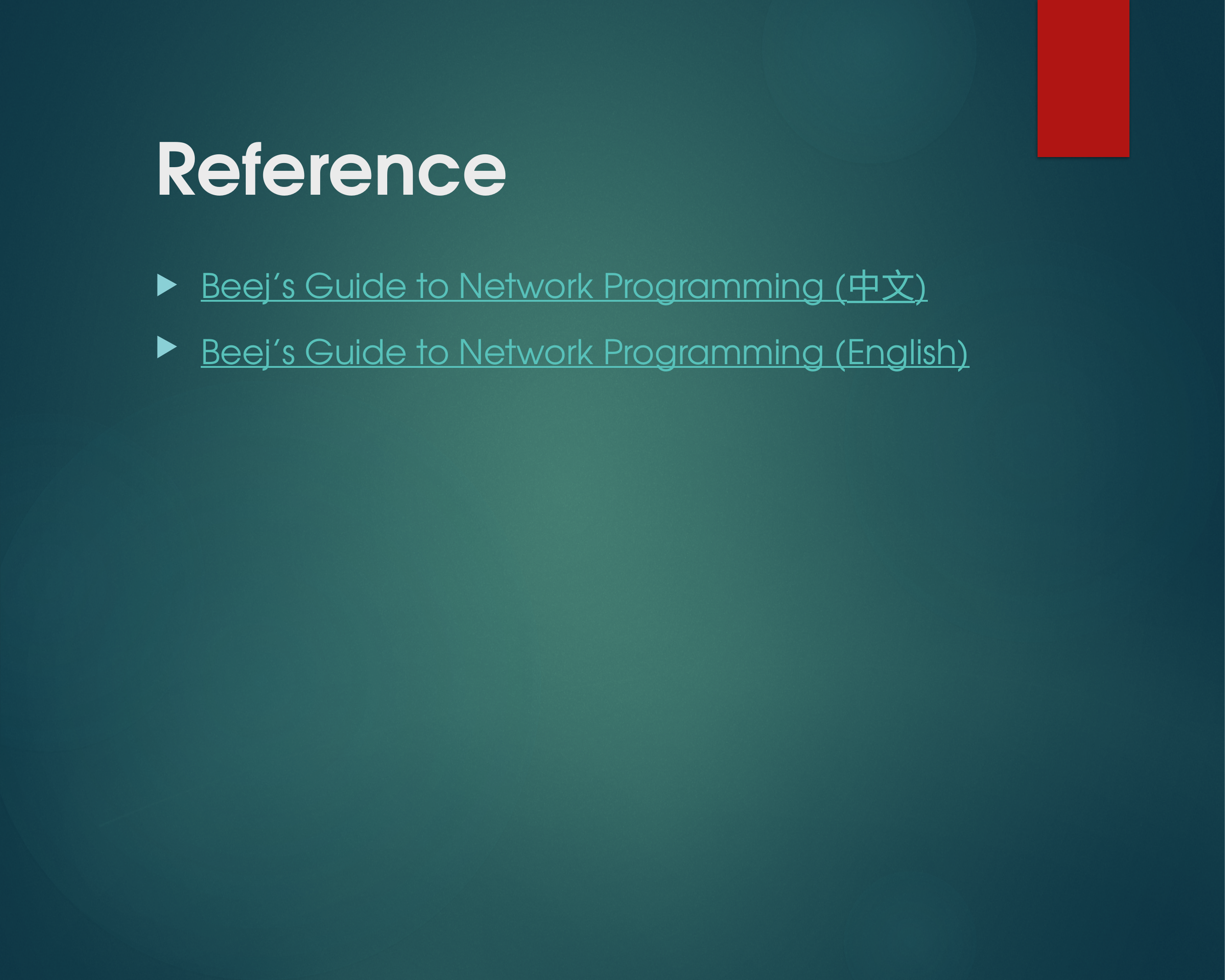

# Reference
Beej’s Guide to Network Programming (中文)
Beej’s Guide to Network Programming (English)